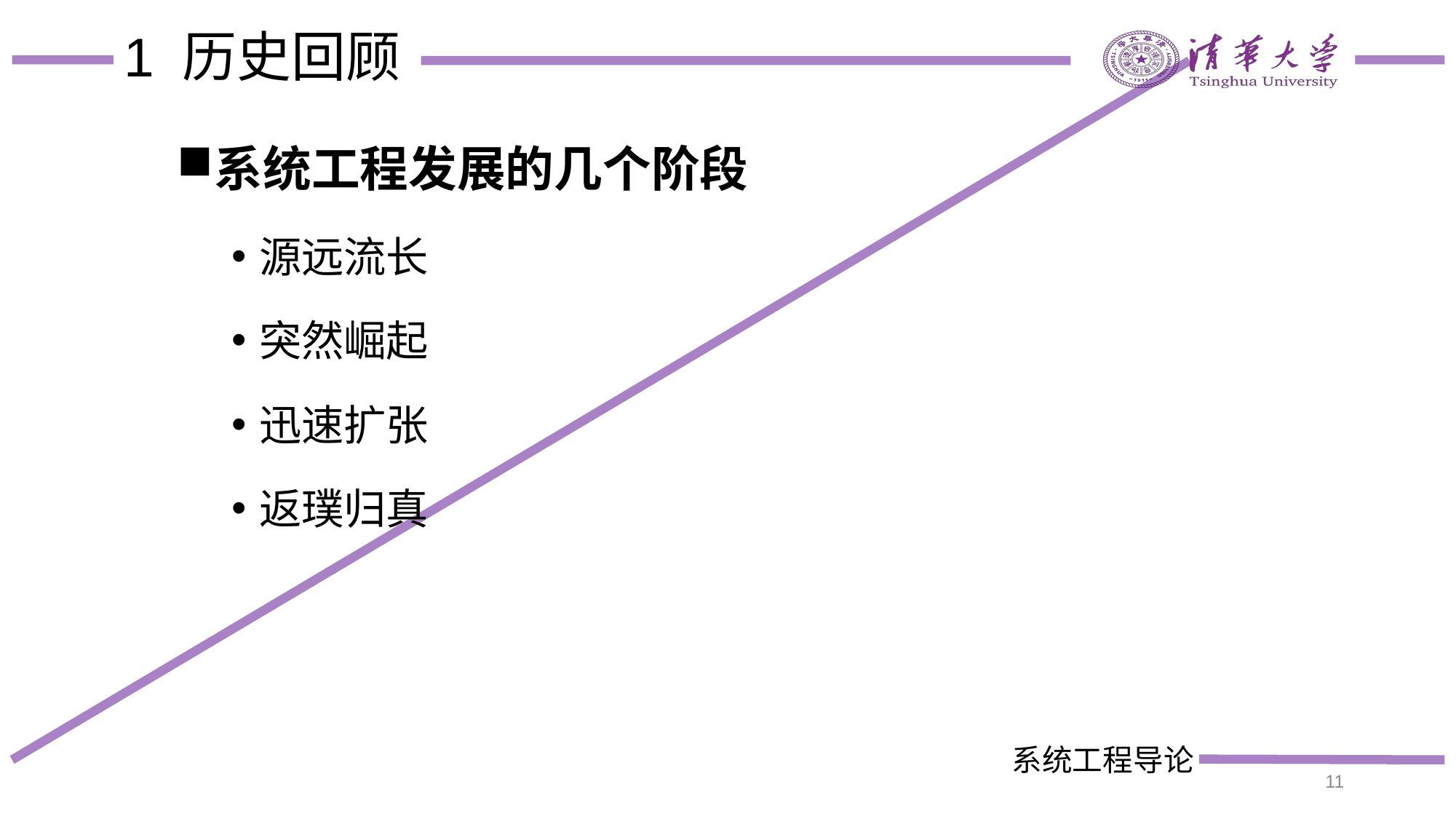

# 1 历史回顾
系统工程发展的几个阶段
源远流长
突然崛起
迅速扩张
返璞归真

11